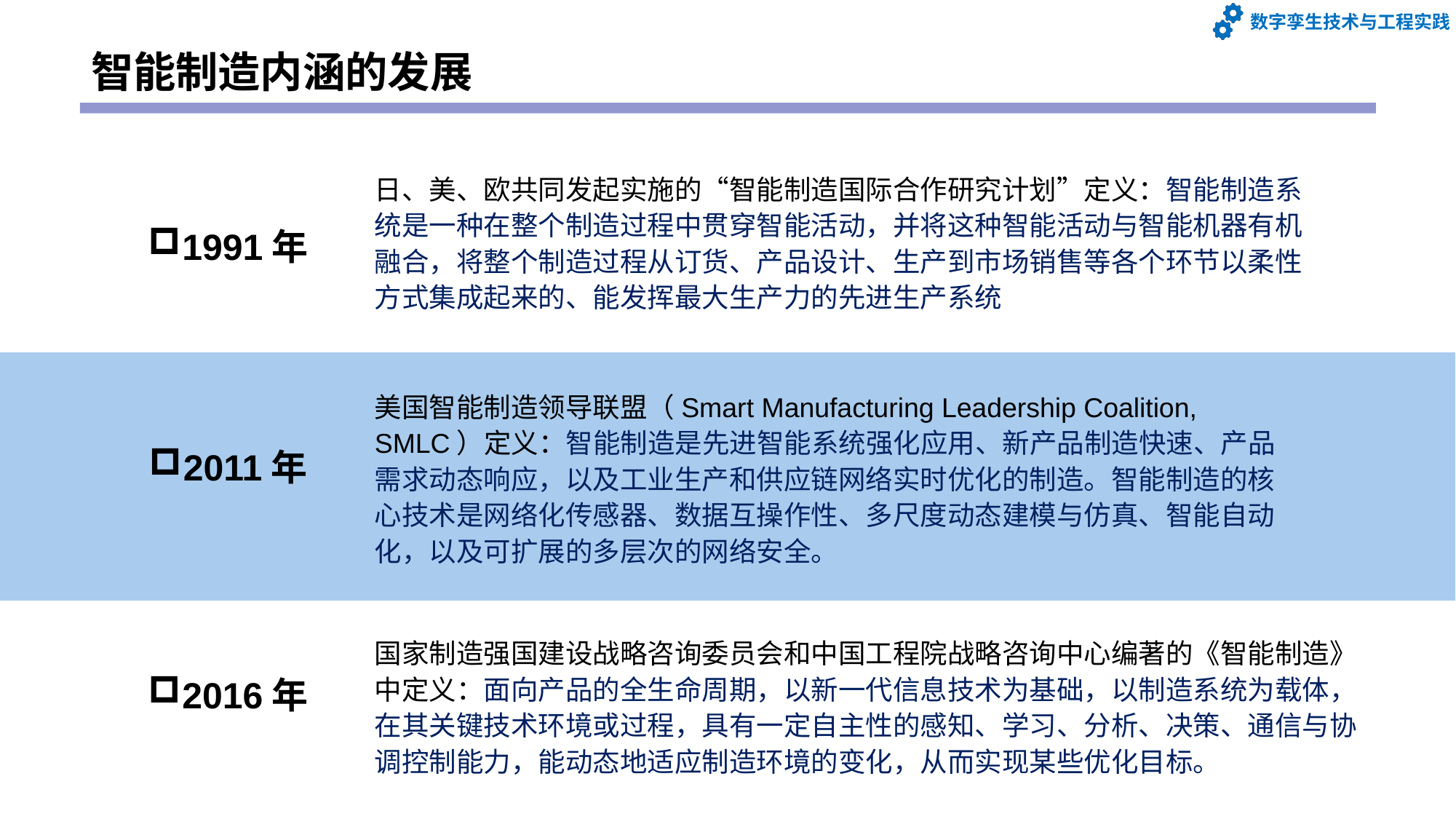

# 智能制造内涵的发展
日、美、欧共同发起实施的“智能制造国际合作研究计划”定义：智能制造系统是一种在整个制造过程中贯穿智能活动，并将这种智能活动与智能机器有机融合，将整个制造过程从订货、产品设计、生产到市场销售等各个环节以柔性方式集成起来的、能发挥最大生产力的先进生产系统
1991年

美国智能制造领导联盟（Smart Manufacturing Leadership Coalition, SMLC）定义：智能制造是先进智能系统强化应用、新产品制造快速、产品需求动态响应，以及工业生产和供应链网络实时优化的制造。智能制造的核心技术是网络化传感器、数据互操作性、多尺度动态建模与仿真、智能自动化，以及可扩展的多层次的网络安全。
2011年
国家制造强国建设战略咨询委员会和中国工程院战略咨询中心编著的《智能制造》中定义：面向产品的全生命周期，以新一代信息技术为基础，以制造系统为载体，在其关键技术环境或过程，具有一定自主性的感知、学习、分析、决策、通信与协调控制能力，能动态地适应制造环境的变化，从而实现某些优化目标。
2016年
6